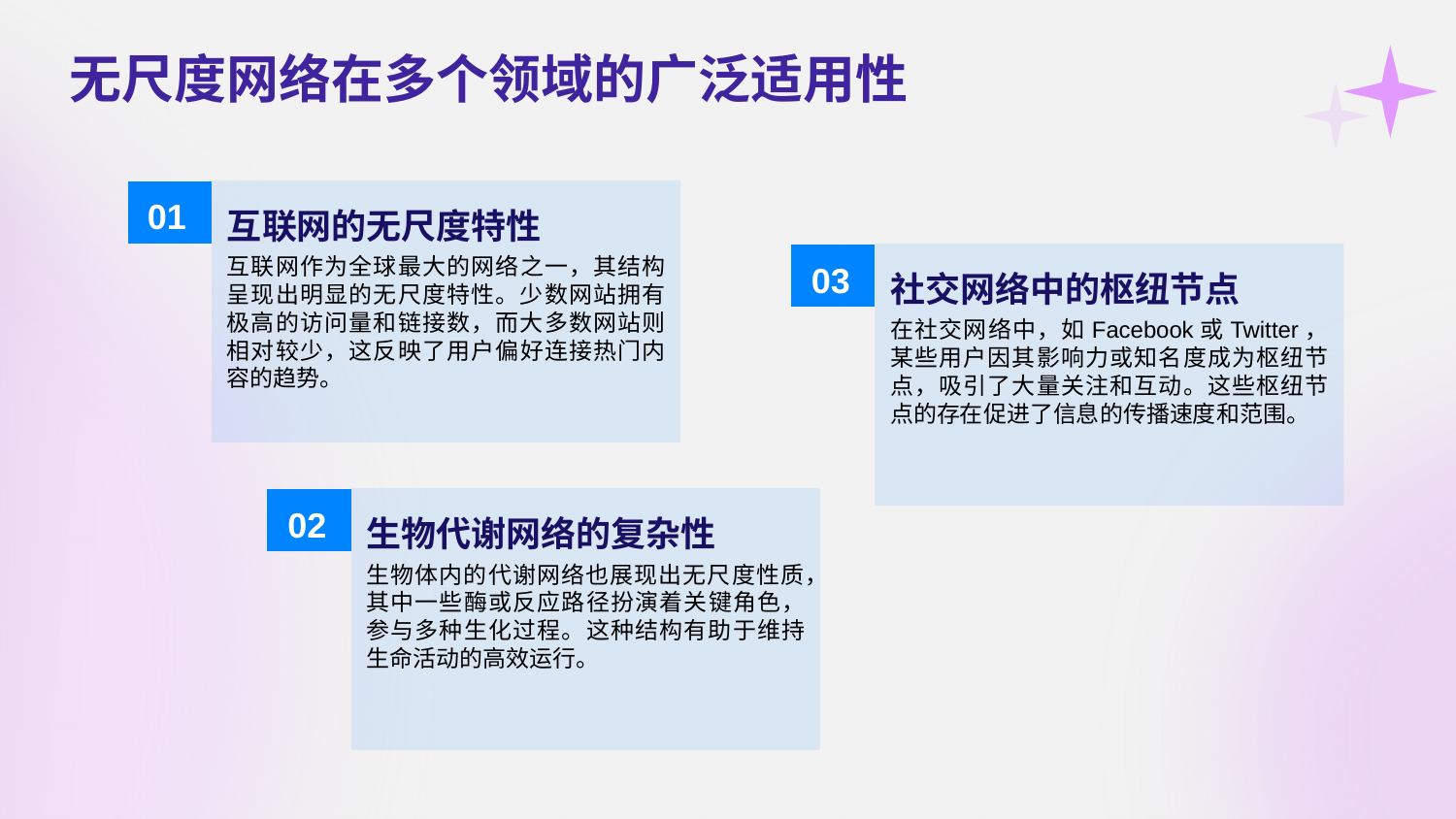

无尺度网络在多个领域的广泛适用性
01

互联网的无尺度特性
互联网作为全球最大的网络之一，其结构呈现出明显的无尺度特性。少数网站拥有极高的访问量和链接数，而大多数网站则相对较少，这反映了用户偏好连接热门内容的趋势。
03

社交网络中的枢纽节点
在社交网络中，如Facebook或Twitter，某些用户因其影响力或知名度成为枢纽节点，吸引了大量关注和互动。这些枢纽节点的存在促进了信息的传播速度和范围。
02

生物代谢网络的复杂性
生物体内的代谢网络也展现出无尺度性质，其中一些酶或反应路径扮演着关键角色，参与多种生化过程。这种结构有助于维持生命活动的高效运行。